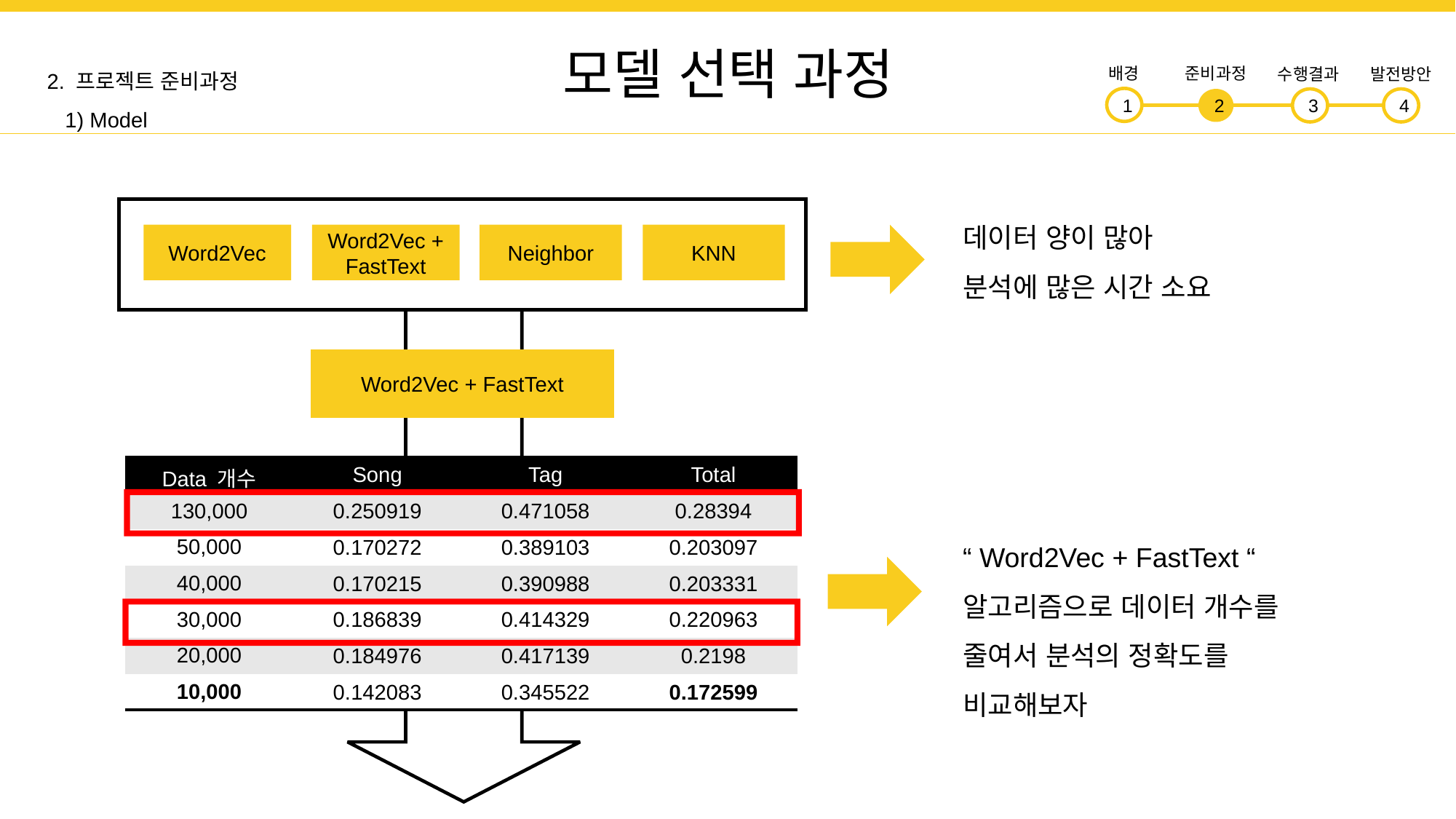

모델 선택 과정
2. 프로젝트 준비과정
   1) Model
배경
준비과정
수행결과
발전방안
3
4
1
2
데이터 양이 많아
분석에 많은 시간 소요

Word2Vec
Word2Vec + FastText
Neighbor
KNN

Word2Vec + FastText
| Data 개수 | Song | Tag | Total |
| --- | --- | --- | --- |
| 130,000 | 0.250919 | 0.471058 | 0.28394 |
| 50,000 | 0.170272 | 0.389103 | 0.203097 |
| 40,000 | 0.170215 | 0.390988 | 0.203331 |
| 30,000 | 0.186839 | 0.414329 | 0.220963 |
| 20,000 | 0.184976 | 0.417139 | 0.2198 |
| 10,000 | 0.142083 | 0.345522 | 0.172599 |

“ Word2Vec + FastText “
알고리즘으로 데이터 개수를 줄여서 분석의 정확도를 비교해보자